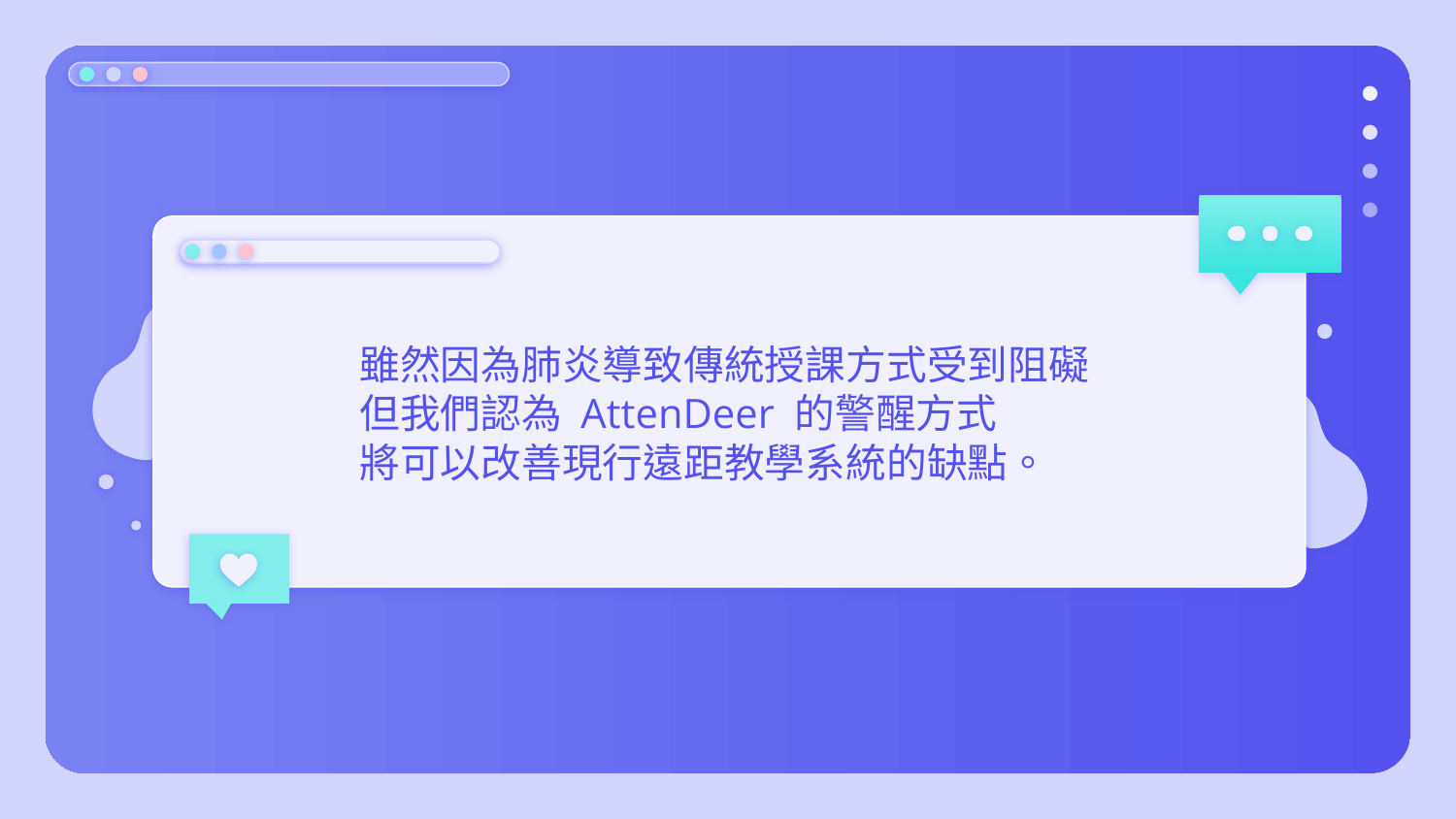

雖然因為肺炎導致傳統授課方式受到阻礙
但我們認為 AttenDeer 的警醒方式
將可以改善現行遠距教學系統的缺點。